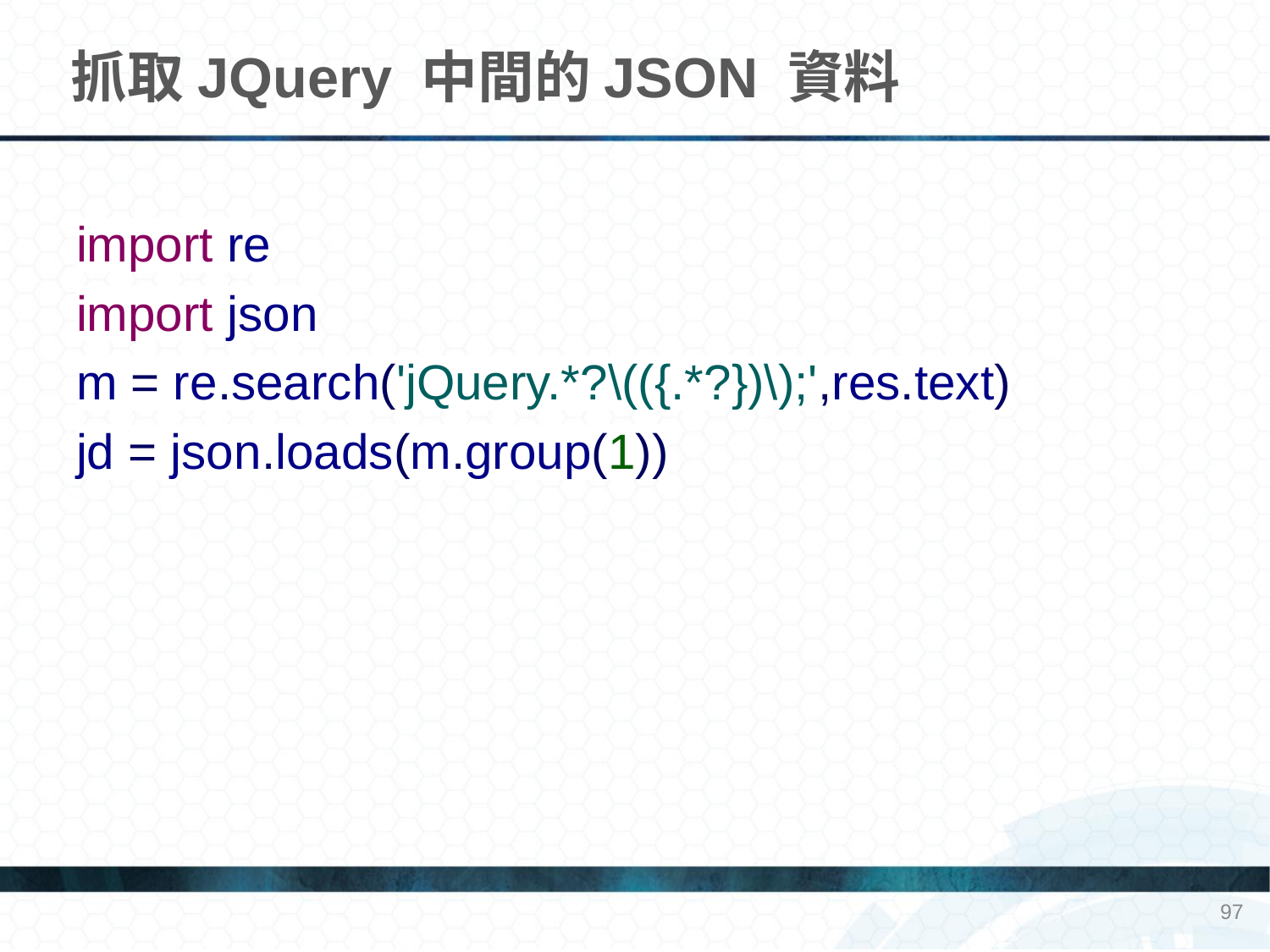

# 抓取JQuery 中間的JSON 資料
import re
import json
m = re.search('jQuery.*?\(({.*?})\);',res.text)
jd = json.loads(m.group(1))
97